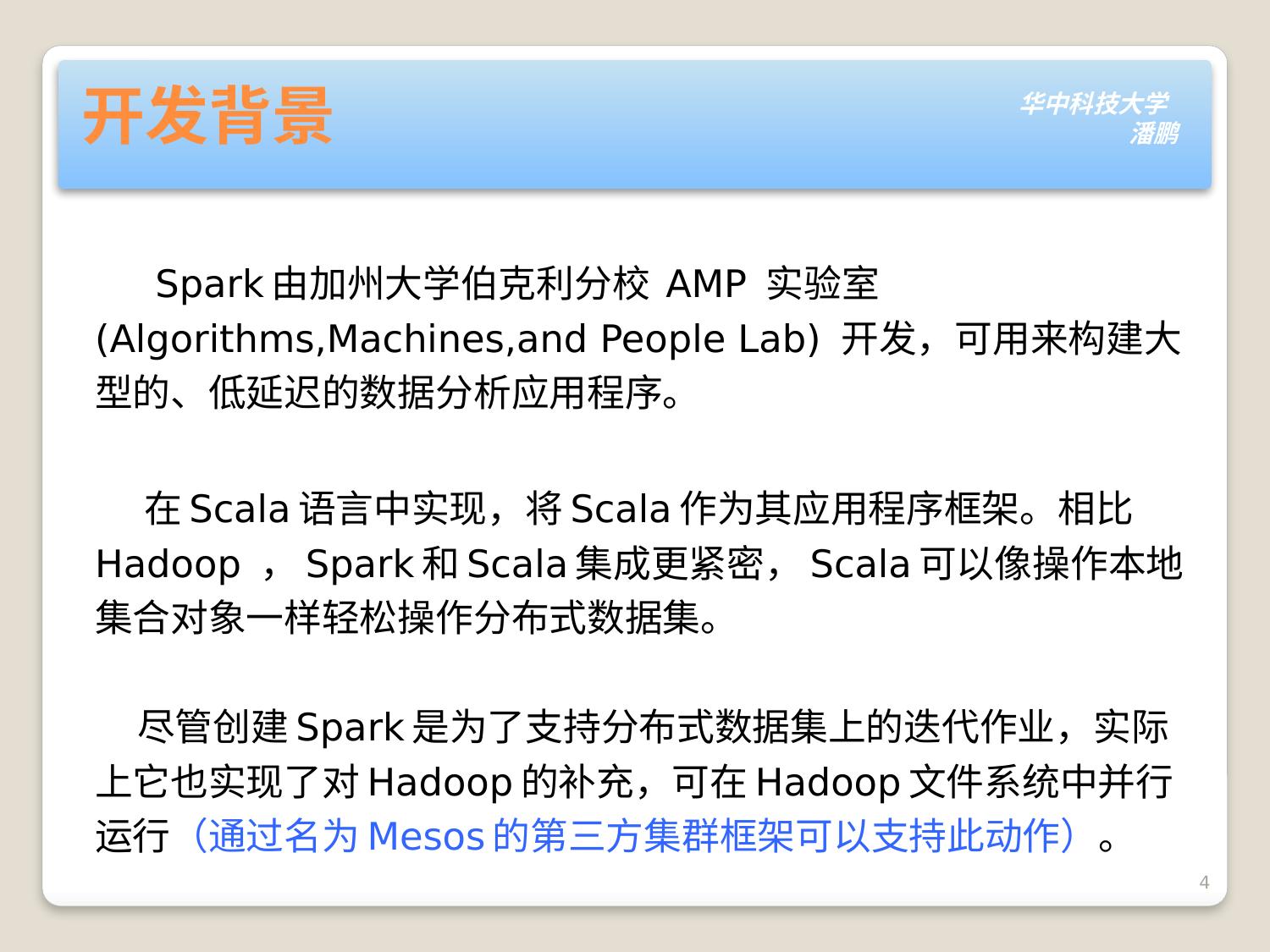

# 开发背景
     Spark由加州大学伯克利分校 AMP 实验室 (Algorithms,Machines,and People Lab) 开发，可用来构建大型的、低延迟的数据分析应用程序。

     在Scala语言中实现，将Scala作为其应用程序框架。相比Hadoop ，Spark和Scala集成更紧密，Scala可以像操作本地集合对象一样轻松操作分布式数据集。
     尽管创建Spark是为了支持分布式数据集上的迭代作业，实际上它也实现了对Hadoop的补充，可在Hadoop文件系统中并行运行（通过名为Mesos的第三方集群框架可以支持此动作）。
4